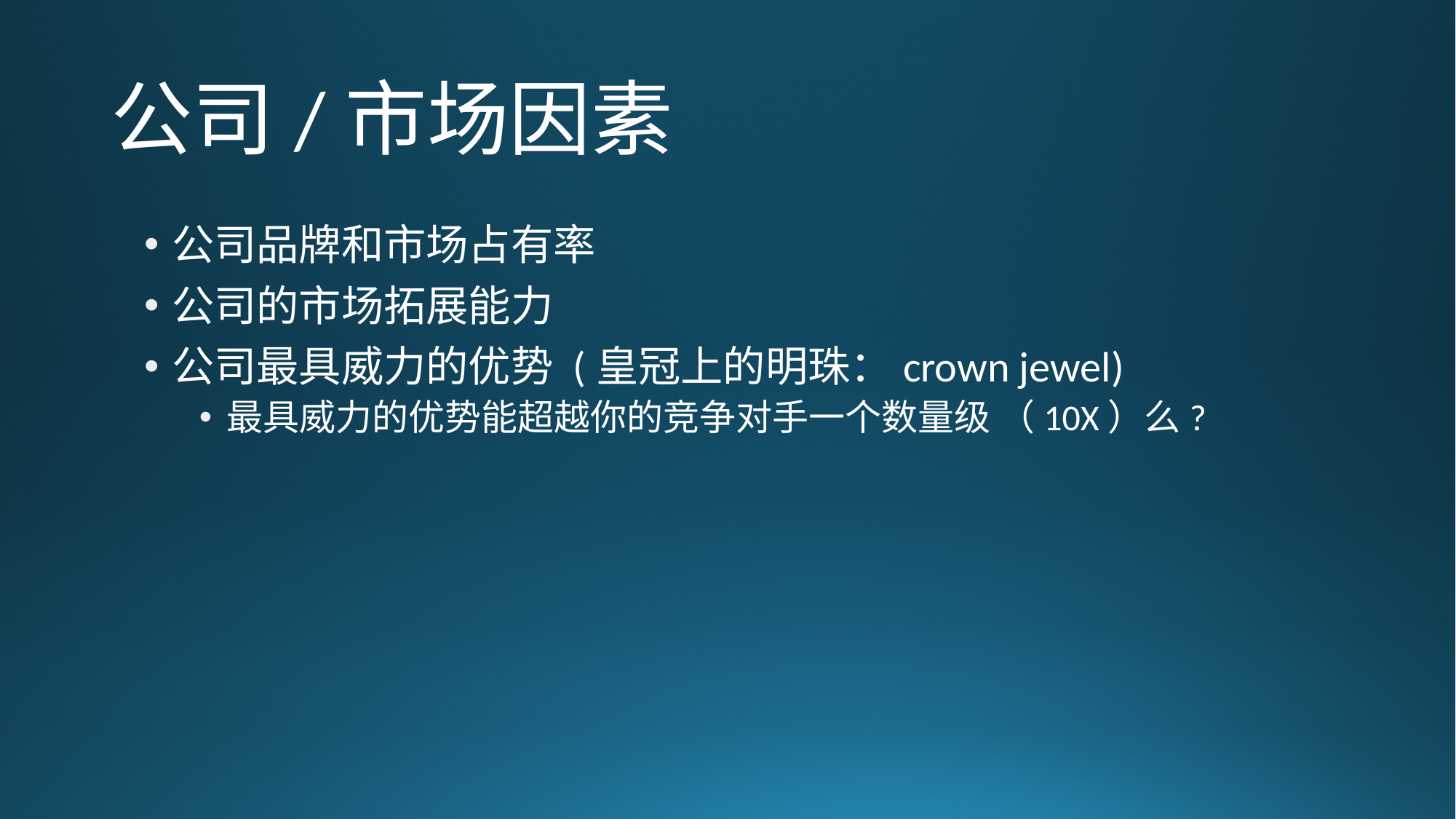

# 公司/市场因素
公司品牌和市场占有率
公司的市场拓展能力
公司最具威力的优势 (皇冠上的明珠：crown jewel)
最具威力的优势能超越你的竞争对手一个数量级 （10X）么?